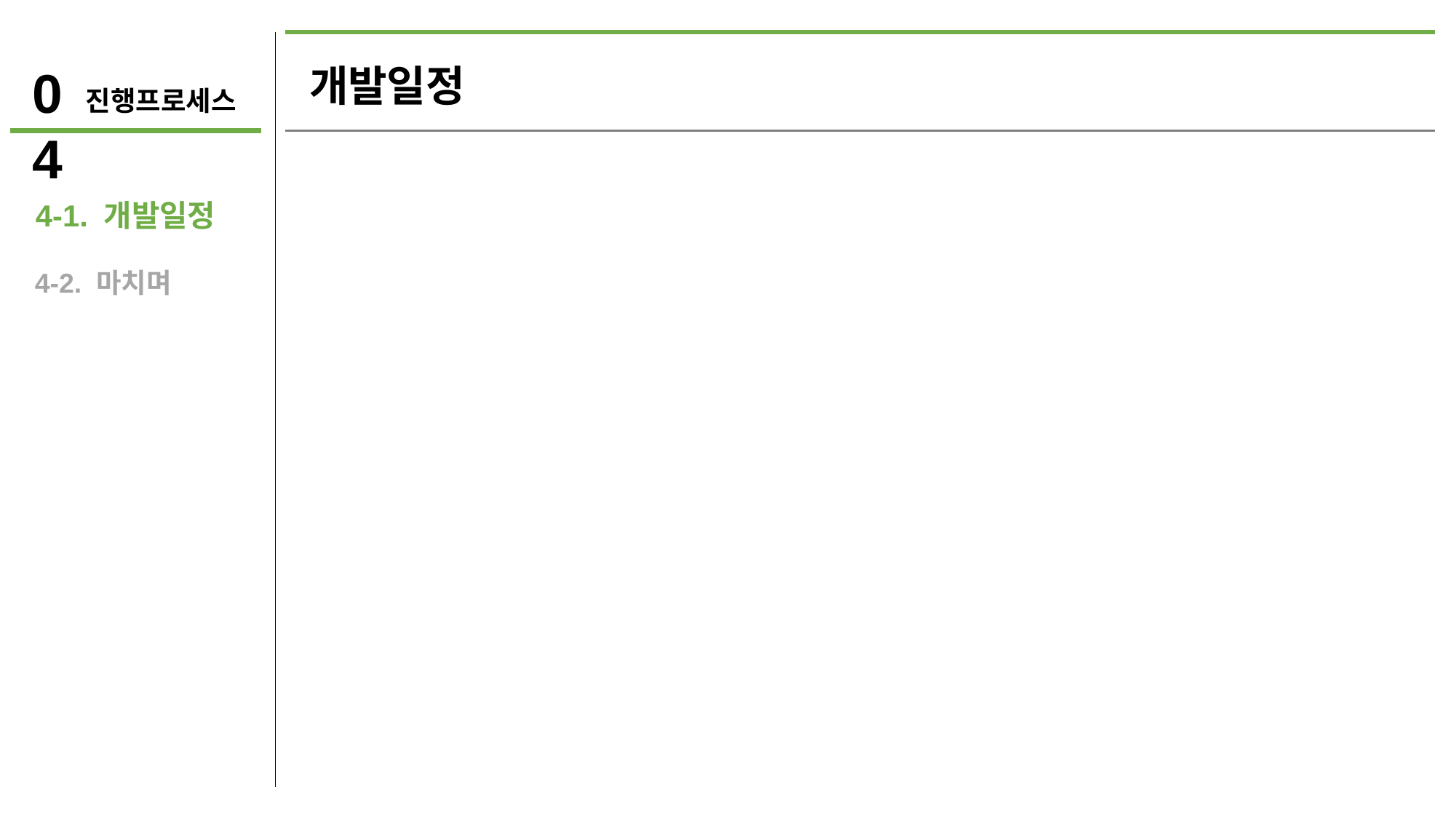

04
개발일정
진행프로세스
 4-1. 개발일정
 4-2. 마치며